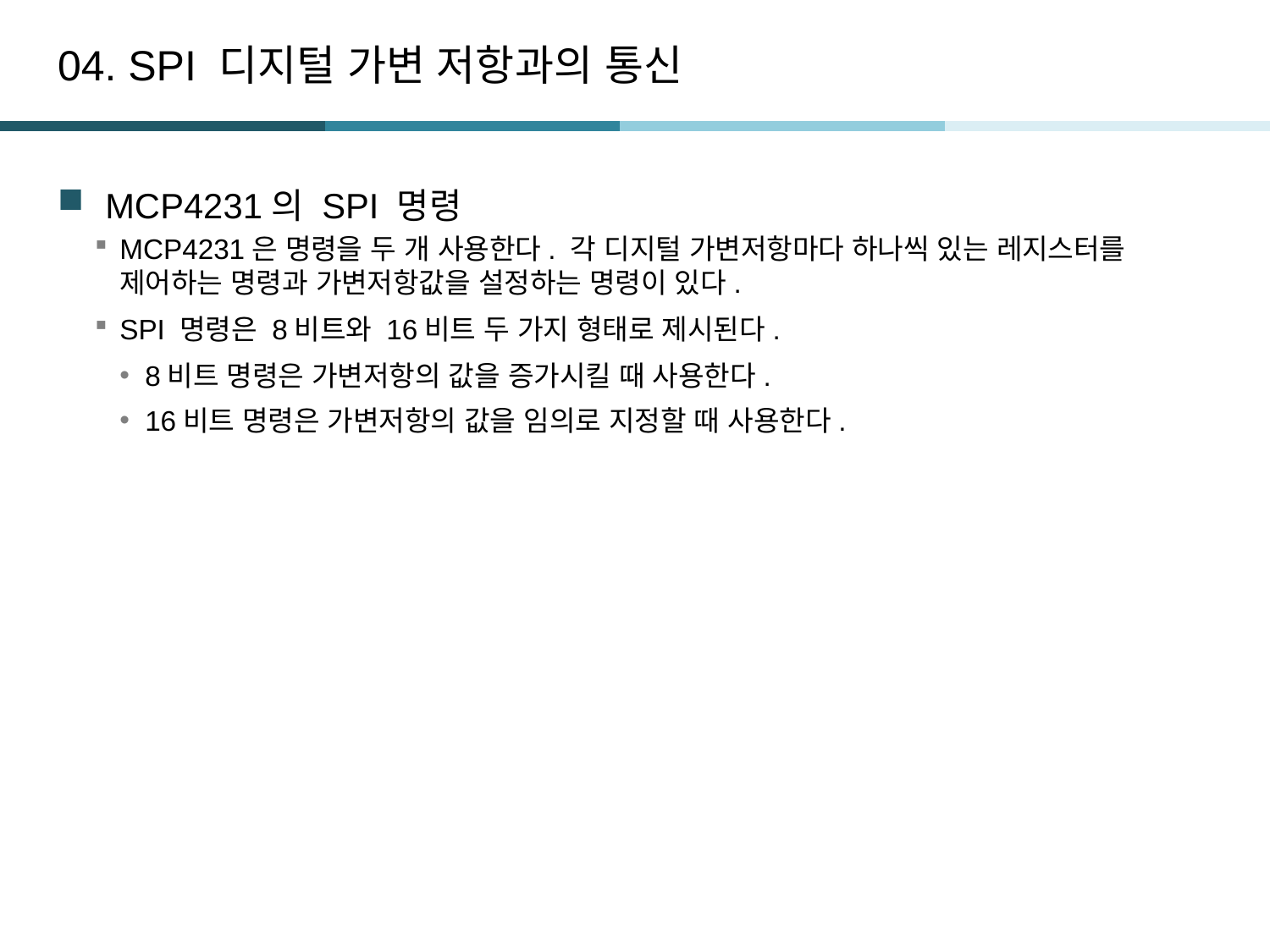

# 04. SPI 디지털 가변 저항과의 통신
MCP4231의 SPI 명령
MCP4231은 명령을 두 개 사용한다. 각 디지털 가변저항마다 하나씩 있는 레지스터를 제어하는 명령과 가변저항값을 설정하는 명령이 있다.
SPI 명령은 8비트와 16비트 두 가지 형태로 제시된다.
8비트 명령은 가변저항의 값을 증가시킬 때 사용한다.
16비트 명령은 가변저항의 값을 임의로 지정할 때 사용한다.